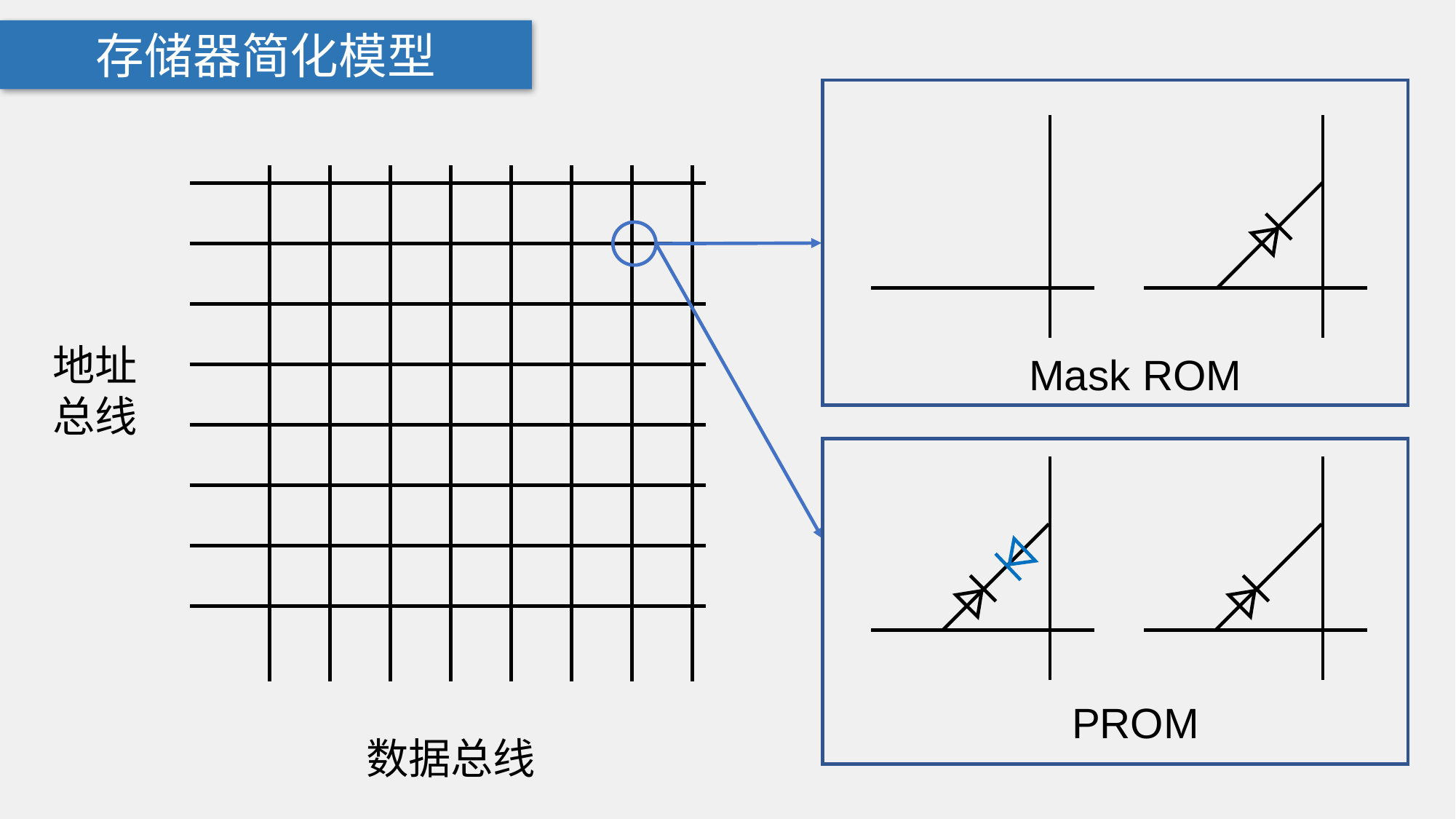

存储器简化模型

地址
总线
Mask ROM

PROM
数据总线